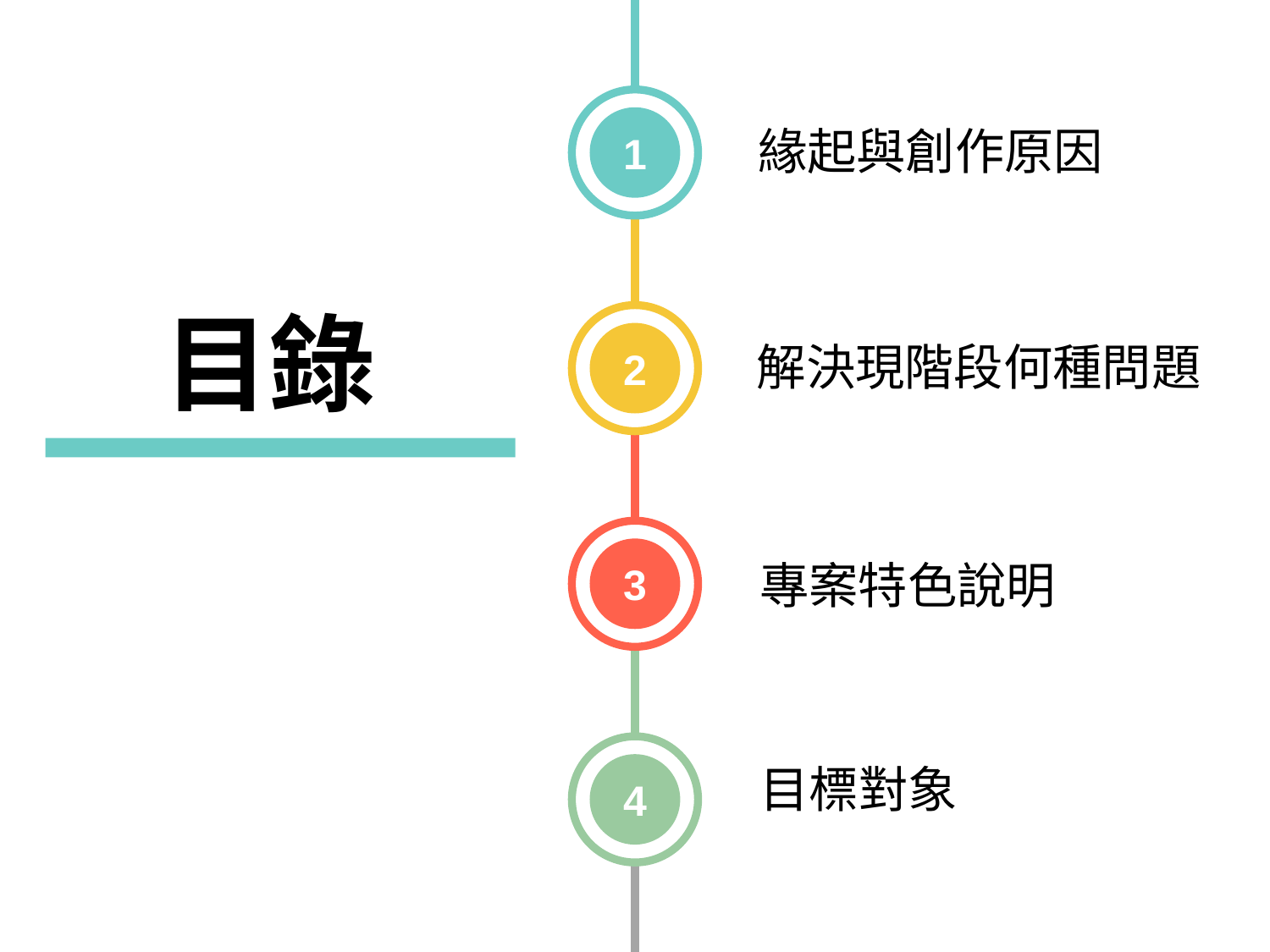

1.Introduction
2.Who We Are ?
3.Services

1
緣起與創作原因
目錄
1.Introduction
2.Who We Are ?
3.Services

2
解決現階段何種問題

1.Introduction
2.Who We Are ?
3.Services

3
專案特色說明
1.Introduction
2.Who We Are ?
3.Services

目標對象
4
商業簡報網 X Matter Lab
3